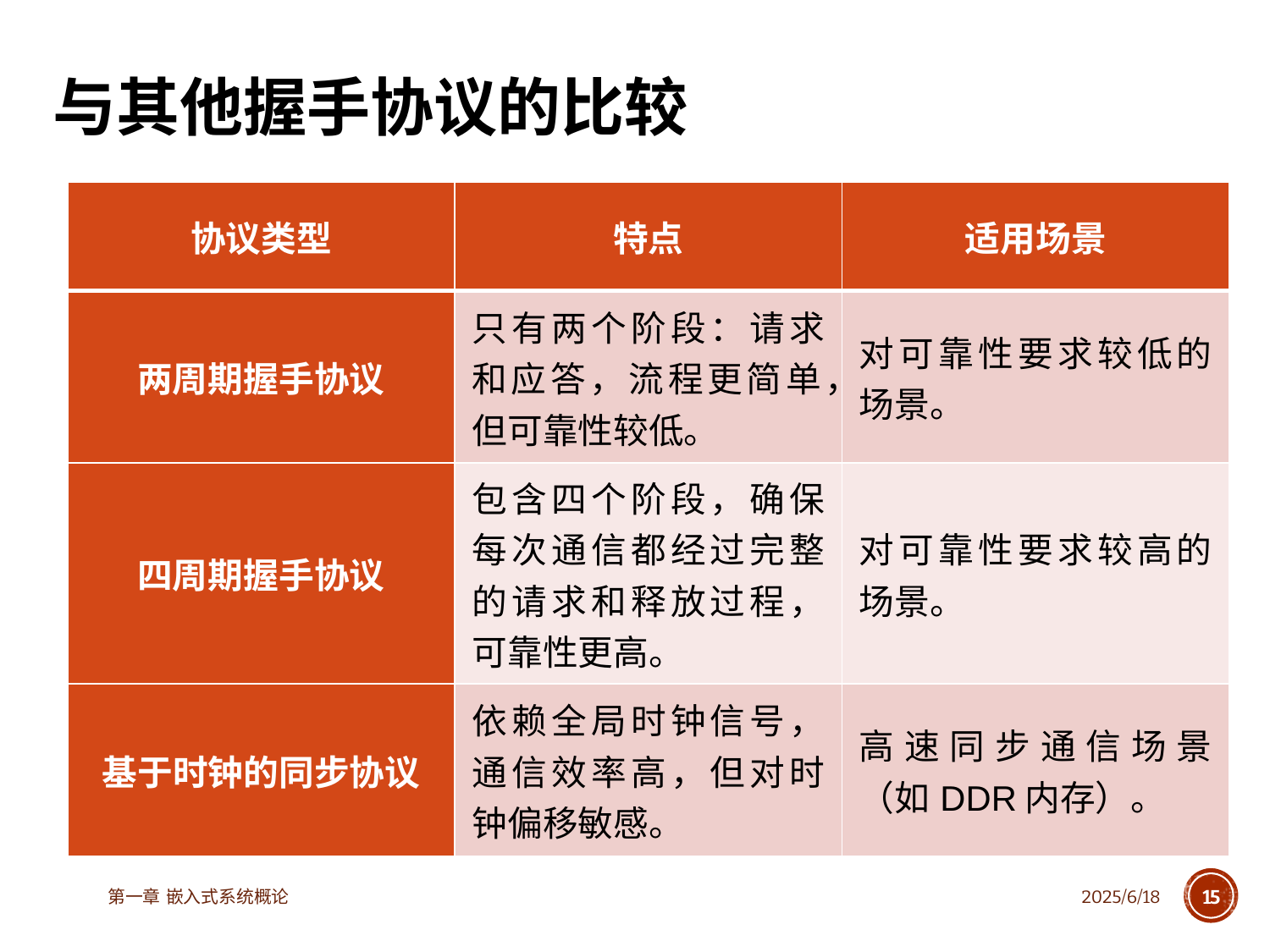

# 与其他握手协议的比较
| 协议类型 | 特点 | 适用场景 |
| --- | --- | --- |
| 两周期握手协议 | 只有两个阶段：请求和应答，流程更简单，但可靠性较低。 | 对可靠性要求较低的场景。 |
| 四周期握手协议 | 包含四个阶段，确保每次通信都经过完整的请求和释放过程，可靠性更高。 | 对可靠性要求较高的场景。 |
| 基于时钟的同步协议 | 依赖全局时钟信号，通信效率高，但对时钟偏移敏感。 | 高速同步通信场景（如DDR内存）。 |
第一章 嵌入式系统概论
2025/6/18
15